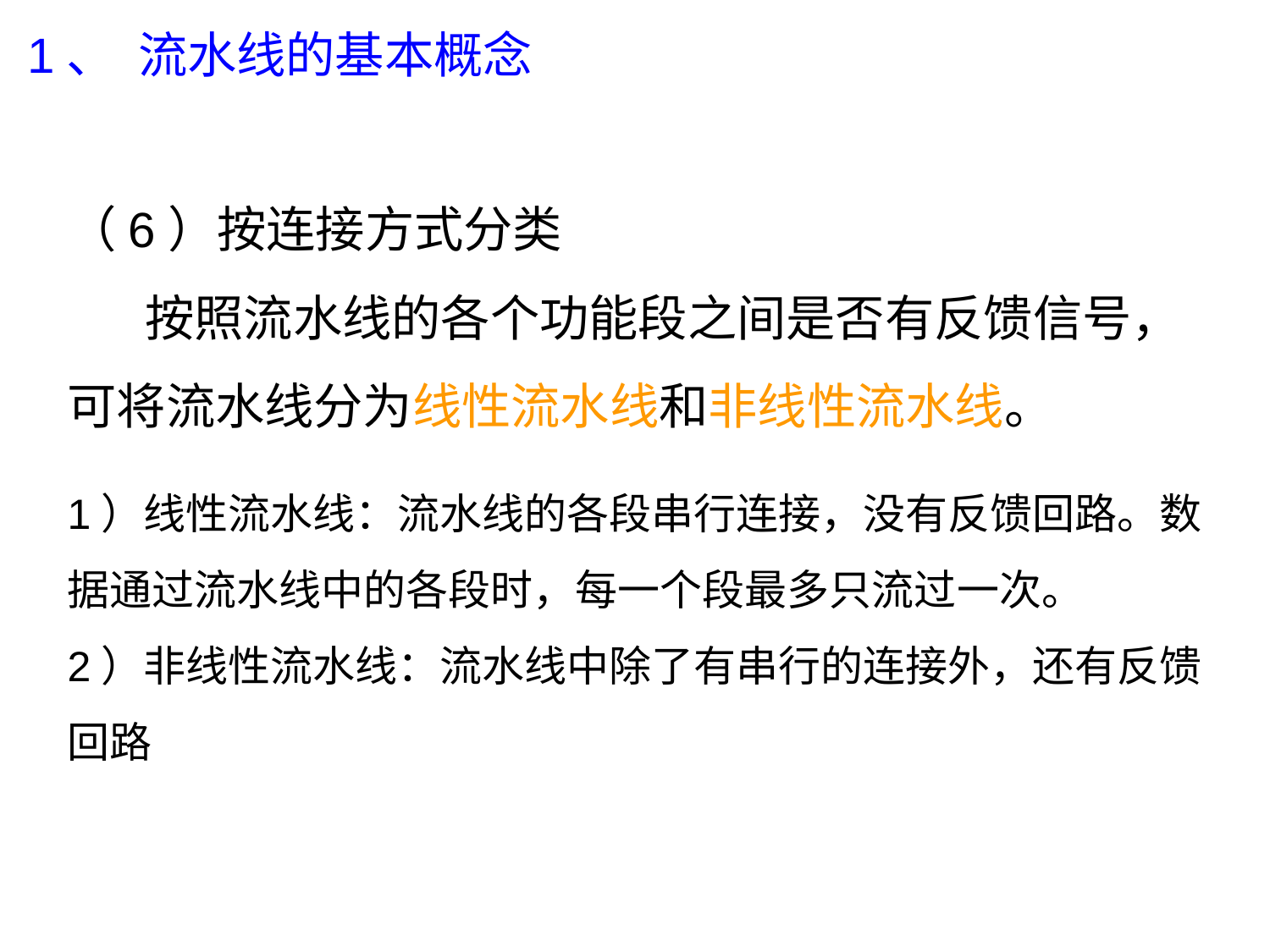

1、  流水线的基本概念
（6）按连接方式分类
      按照流水线的各个功能段之间是否有反馈信号，可将流水线分为线性流水线和非线性流水线。
1）线性流水线：流水线的各段串行连接，没有反馈回路。数据通过流水线中的各段时，每一个段最多只流过一次。
2）非线性流水线：流水线中除了有串行的连接外，还有反馈回路
22